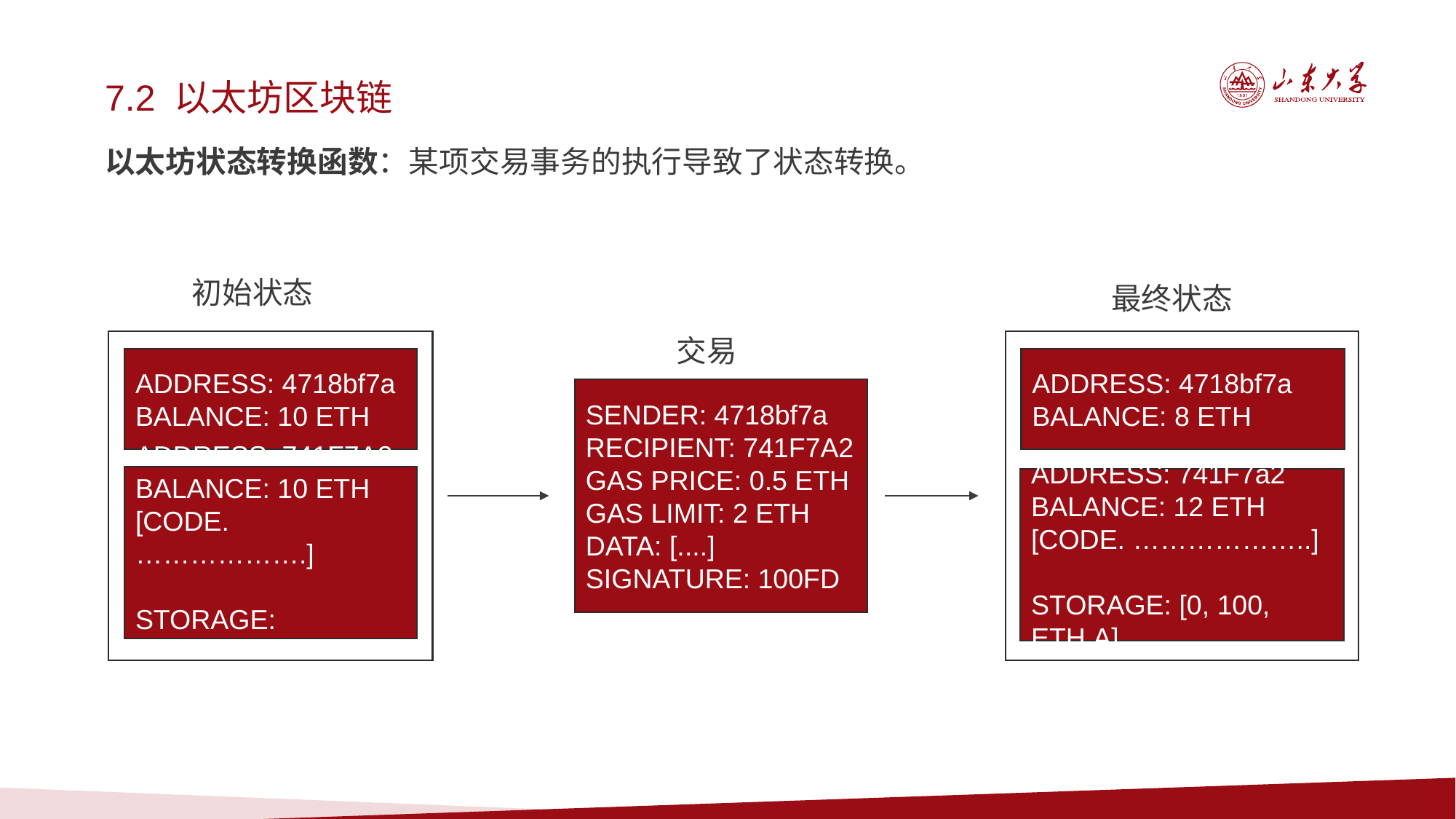

7.2 以太坊区块链
以太坊状态转换函数：某项交易事务的执行导致了状态转换。
初始状态
最终状态
交易

ADDRESS: 4718bf7a BALANCE: 10 ETH
ADDRESS: 741F7A2 BALANCE: 10 ETH [CODE. ……………….]

STORAGE: [0,100,0,A]

ADDRESS: 4718bf7a BALANCE: 8 ETH
ADDRESS: 741F7a2 BALANCE: 12 ETH [CODE. ………………..]

STORAGE: [0, 100, ETH,A]
SENDER: 4718bf7a RECIPIENT: 741F7A2 GAS PRICE: 0.5 ETH
GAS LIMIT: 2 ETH
DATA: [....]
SIGNATURE: 100FD